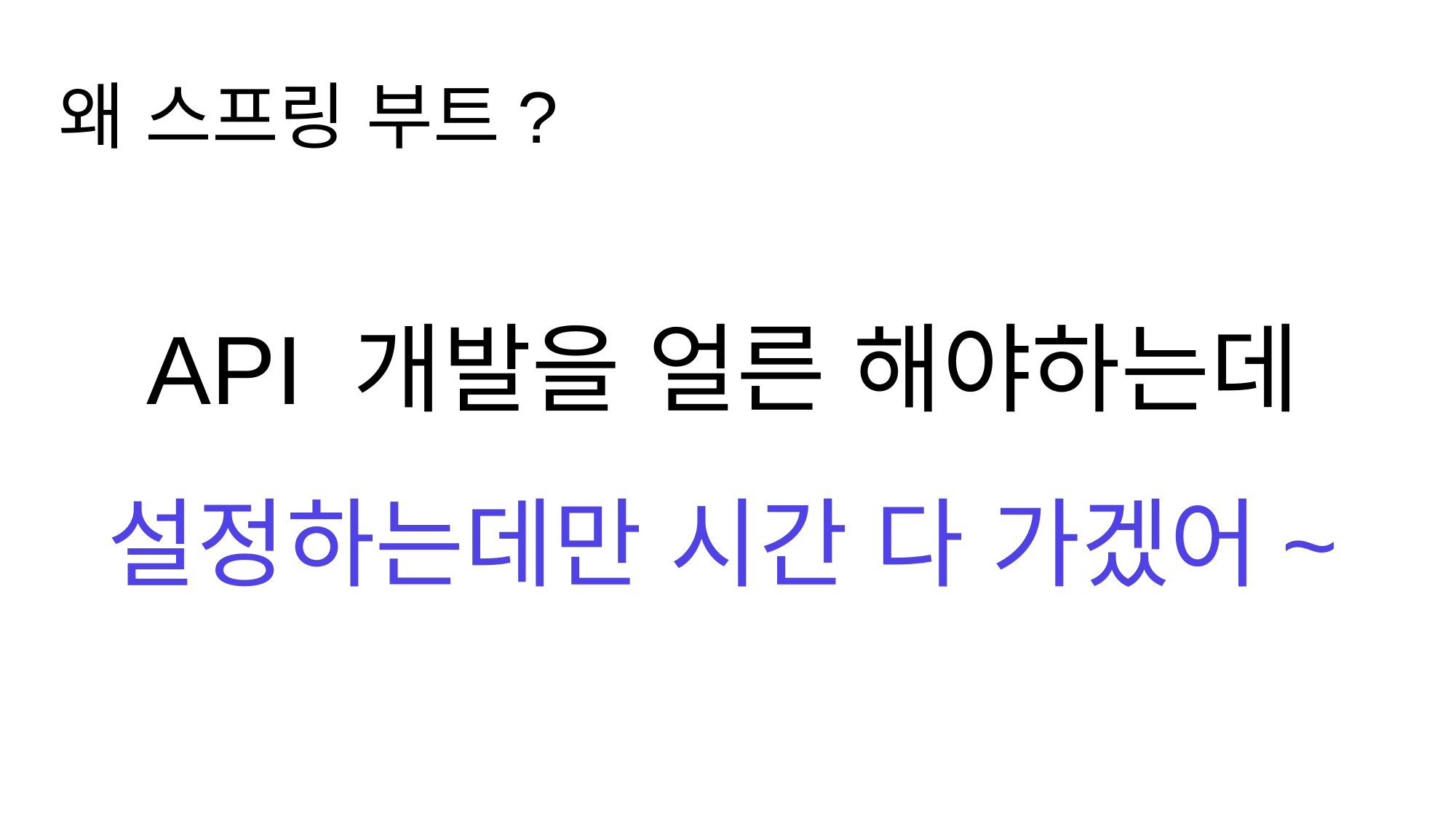

왜 스프링 부트?
API 개발을 얼른 해야하는데
설정하는데만 시간 다 가겠어~